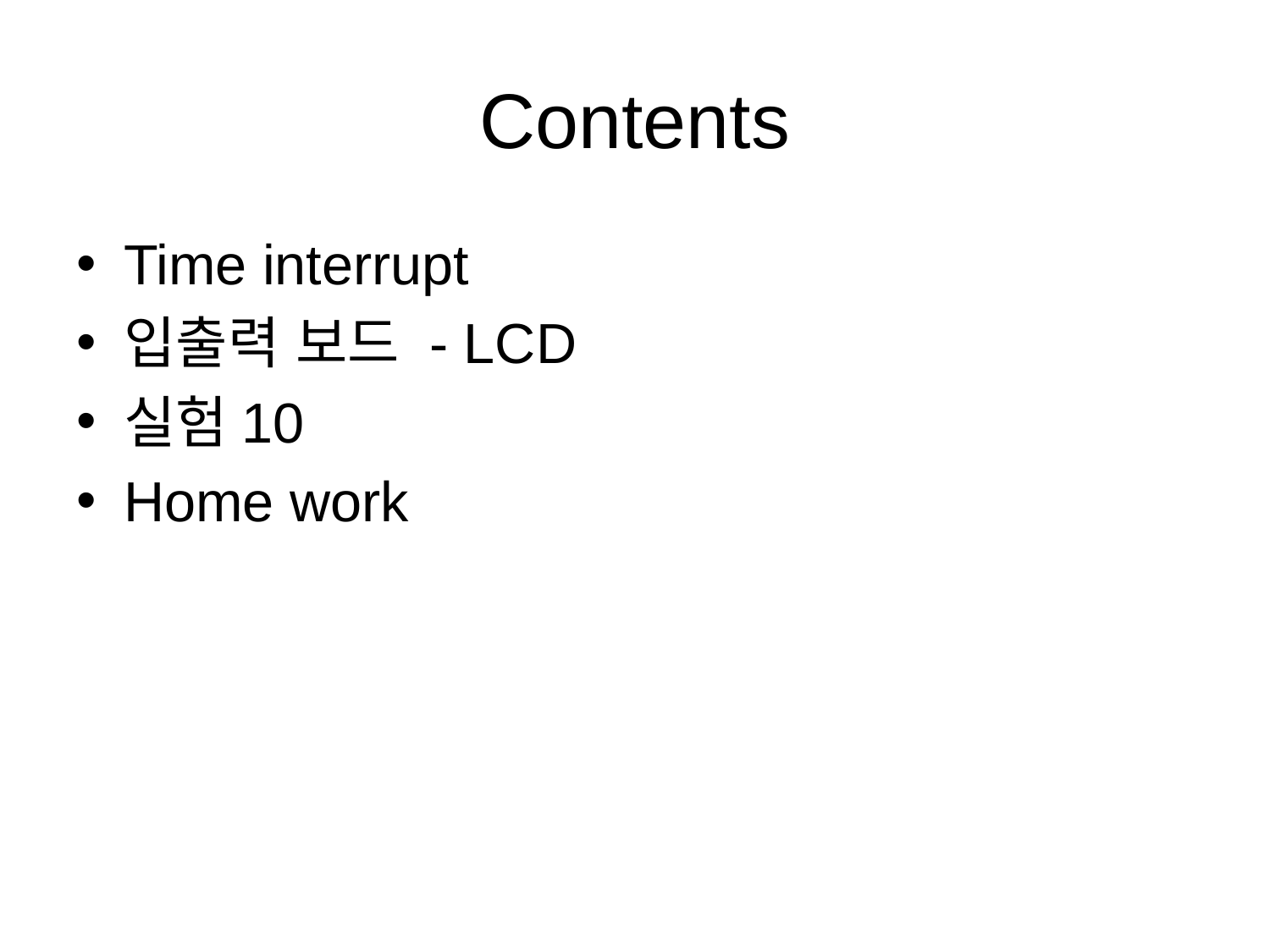

# Contents
Time interrupt
입출력 보드 - LCD
실험10
Home work